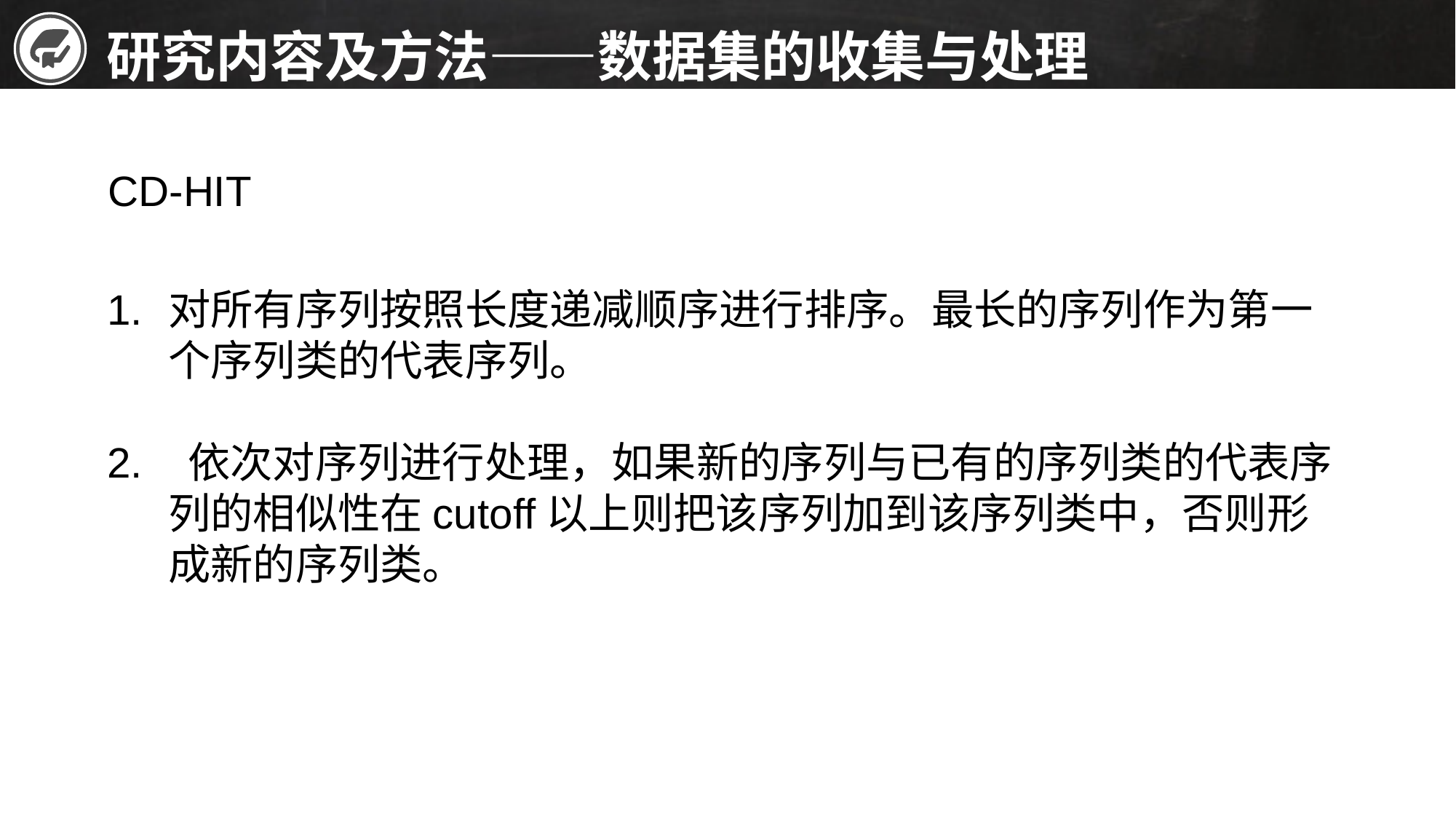

研究内容及方法——数据集的收集与处理

CD-HIT
对所有序列按照长度递减顺序进行排序。最长的序列作为第一个序列类的代表序列。

 依次对序列进行处理，如果新的序列与已有的序列类的代表序列的相似性在cutoff以上则把该序列加到该序列类中，否则形成新的序列类。